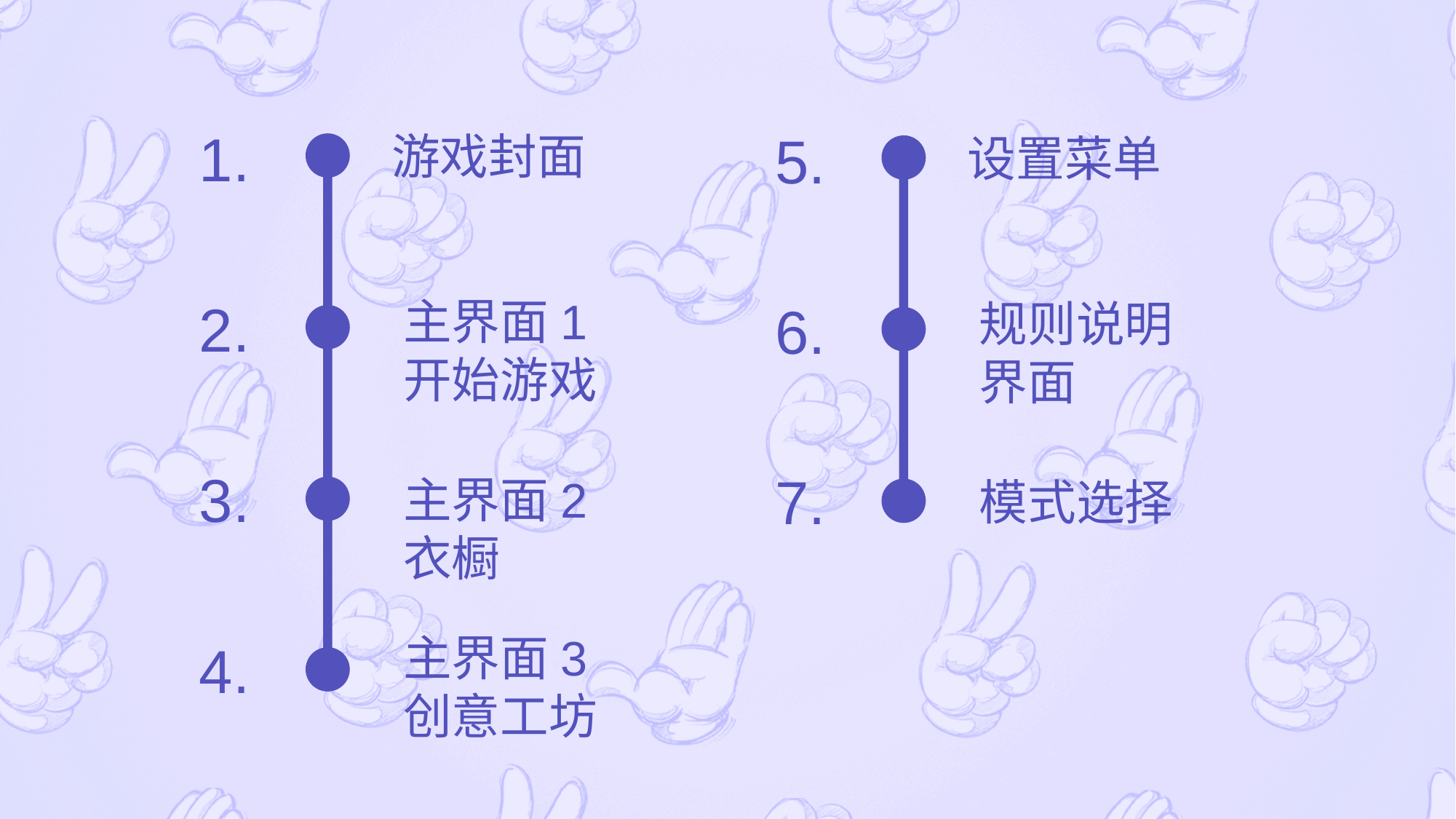

1.
5.
游戏封面
设置菜单

2.
主界面1
开始游戏
6.
规则说明界面

3.
7.
主界面2
衣橱
模式选择

主界面3
创意工坊
4.